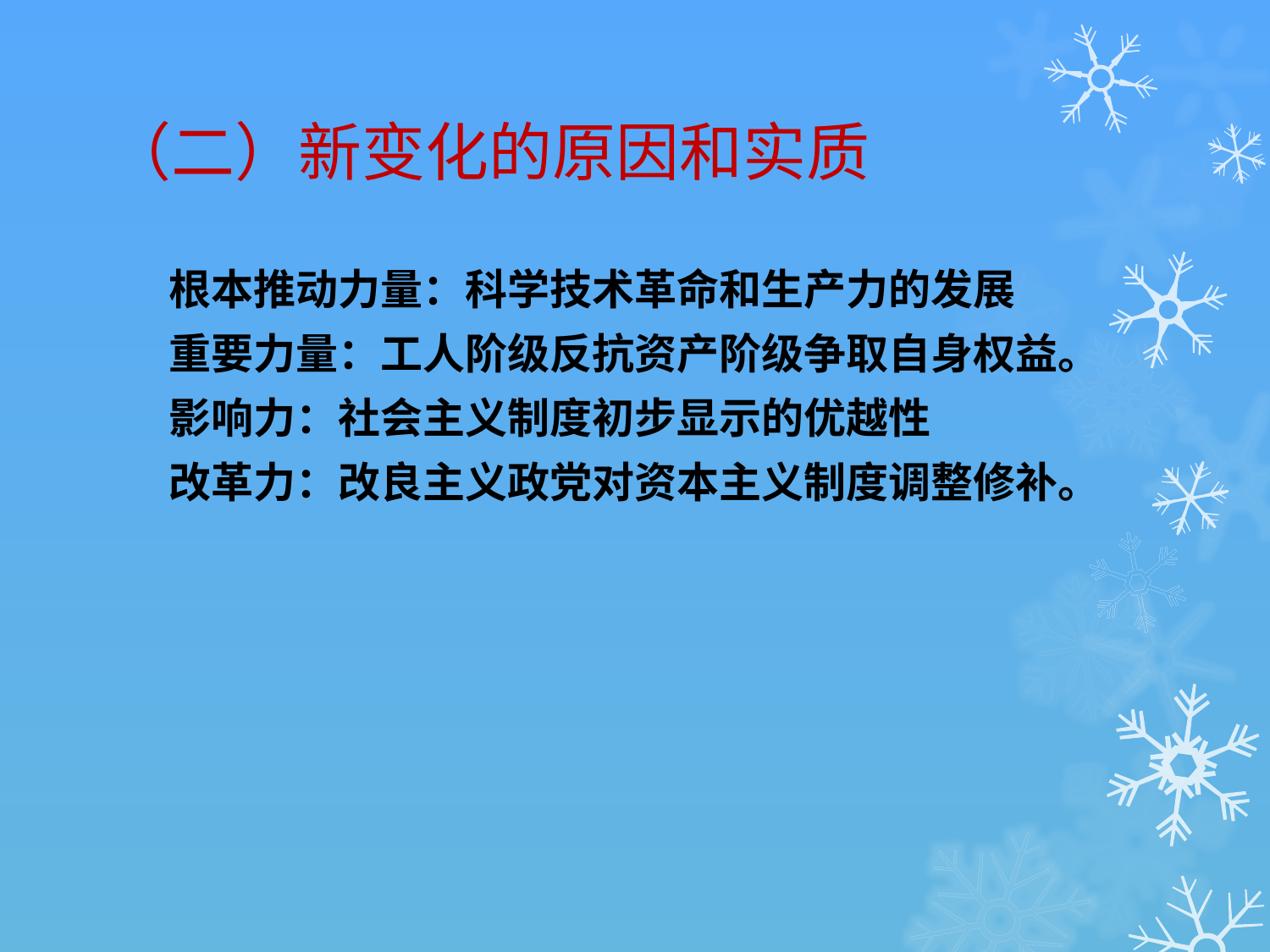

# （二）新变化的原因和实质
根本推动力量：科学技术革命和生产力的发展
重要力量：工人阶级反抗资产阶级争取自身权益。
影响力：社会主义制度初步显示的优越性
改革力：改良主义政党对资本主义制度调整修补。